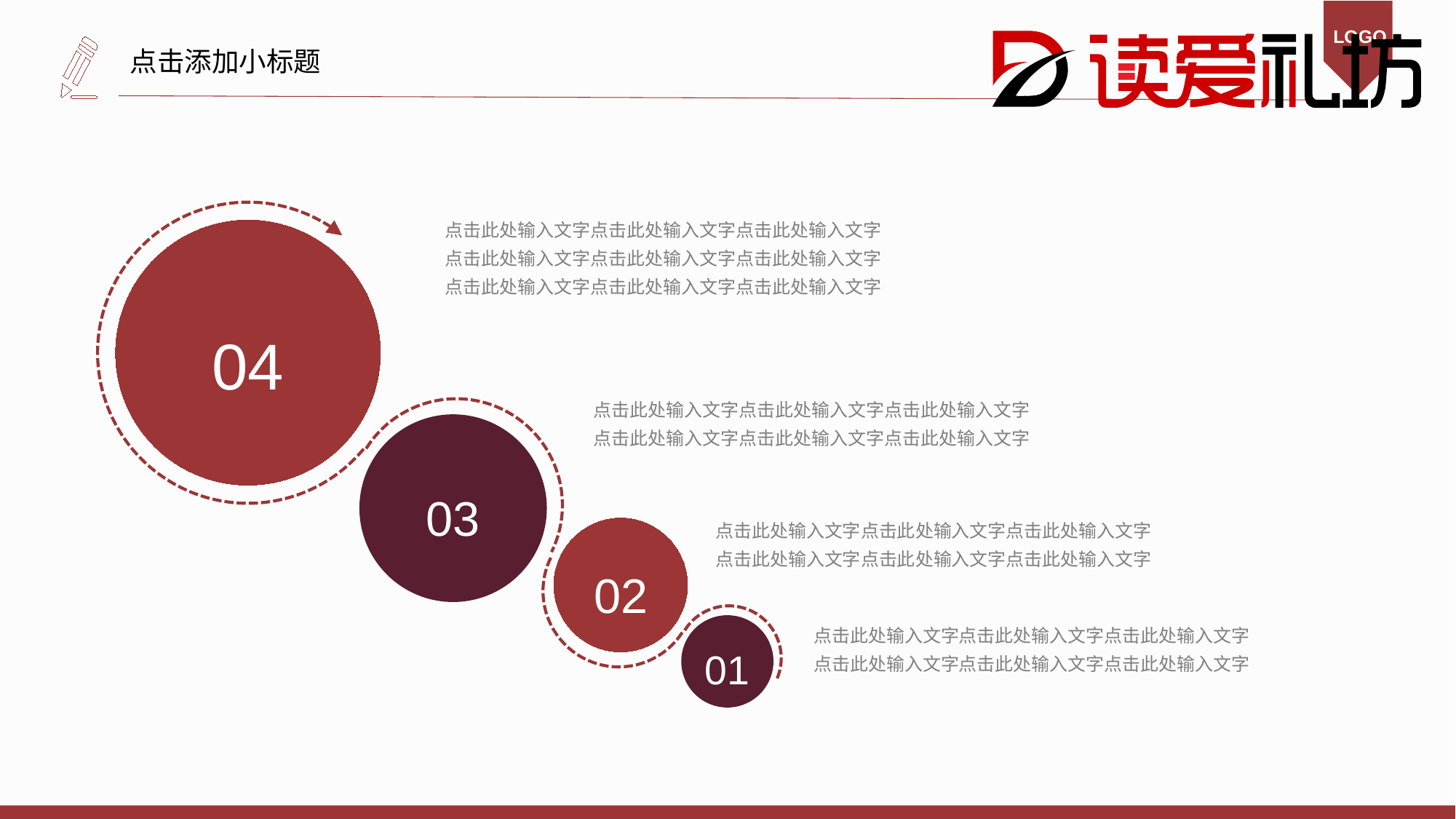

LOGO

点击添加小标题

点击此处输入文字点击此处输入文字点击此处输入文字
点击此处输入文字点击此处输入文字点击此处输入文字
点击此处输入文字点击此处输入文字点击此处输入文字
04
点击此处输入文字点击此处输入文字点击此处输入文字
点击此处输入文字点击此处输入文字点击此处输入文字
03
点击此处输入文字点击此处输入文字点击此处输入文字
点击此处输入文字点击此处输入文字点击此处输入文字
02
点击此处输入文字点击此处输入文字点击此处输入文字
点击此处输入文字点击此处输入文字点击此处输入文字
01